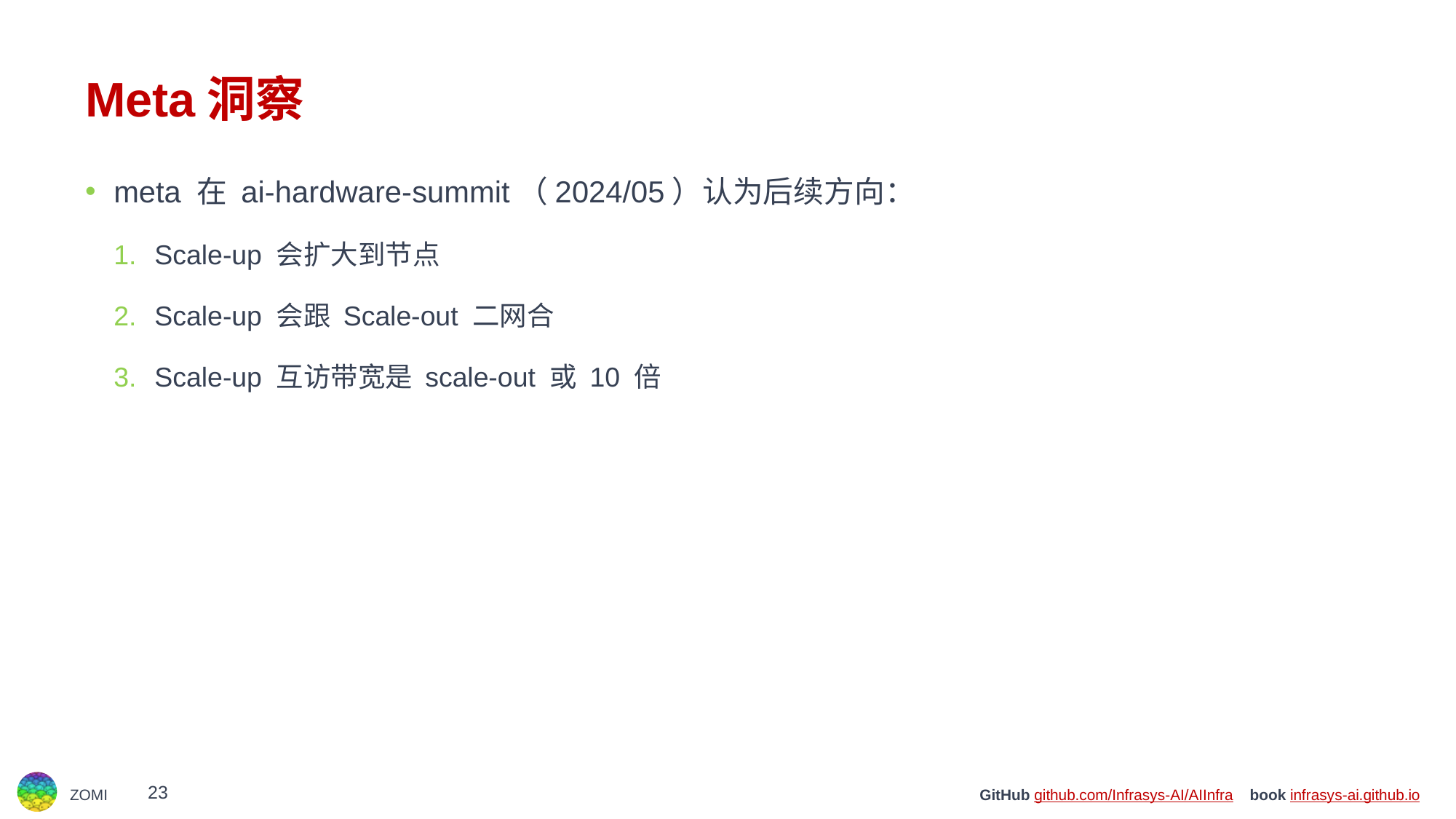

# Meta洞察
meta 在 ai-hardware-summit（2024/05）认为后续方向：
Scale-up 会扩大到节点
Scale-up 会跟 Scale-out 二网合
Scale-up 互访带宽是 scale-out 或 10 倍